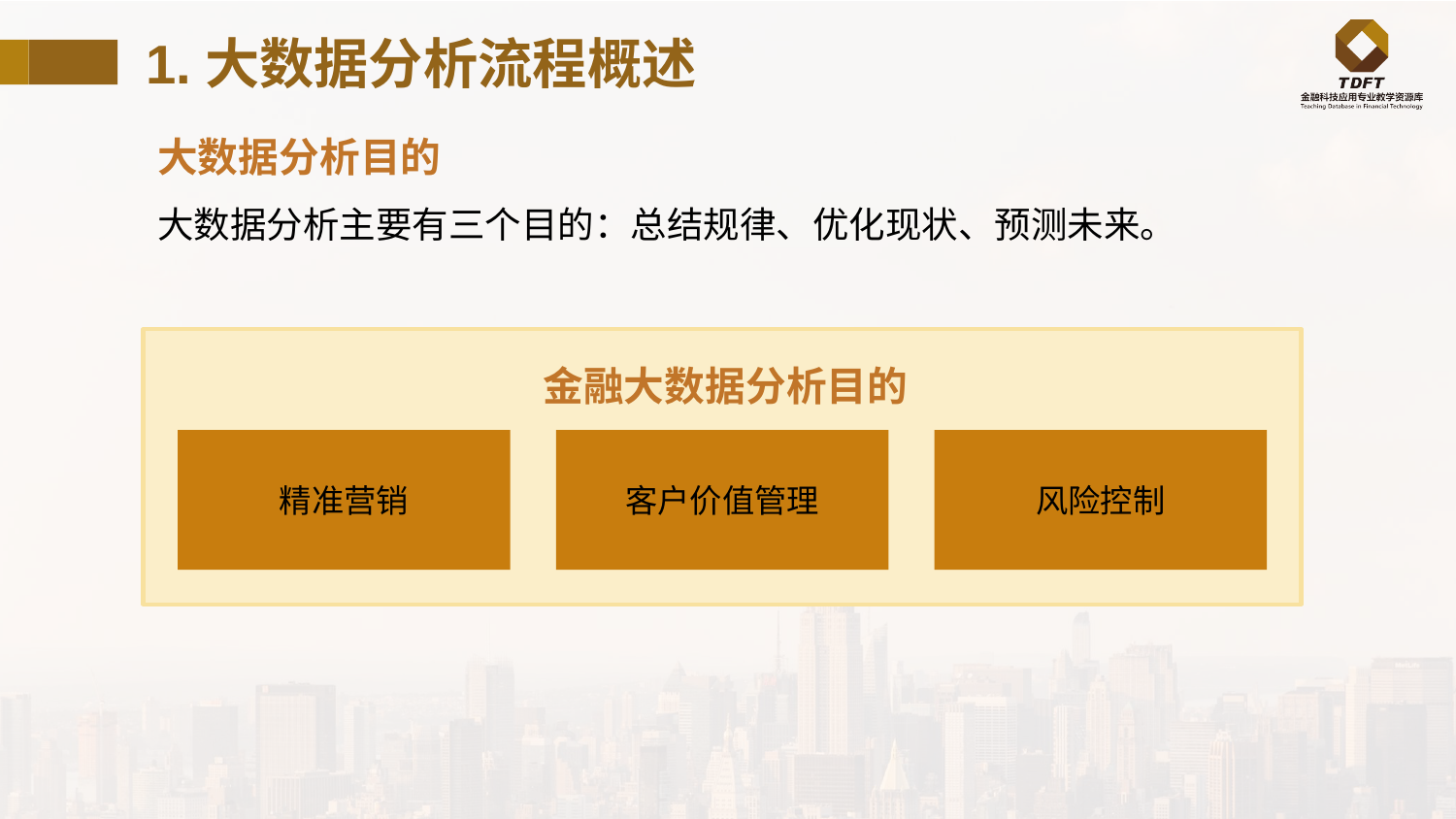

1.大数据分析流程概述

大数据分析目的
大数据分析主要有三个目的：总结规律、优化现状、预测未来。

金融大数据分析目的
精准营销
客户价值管理
风险控制